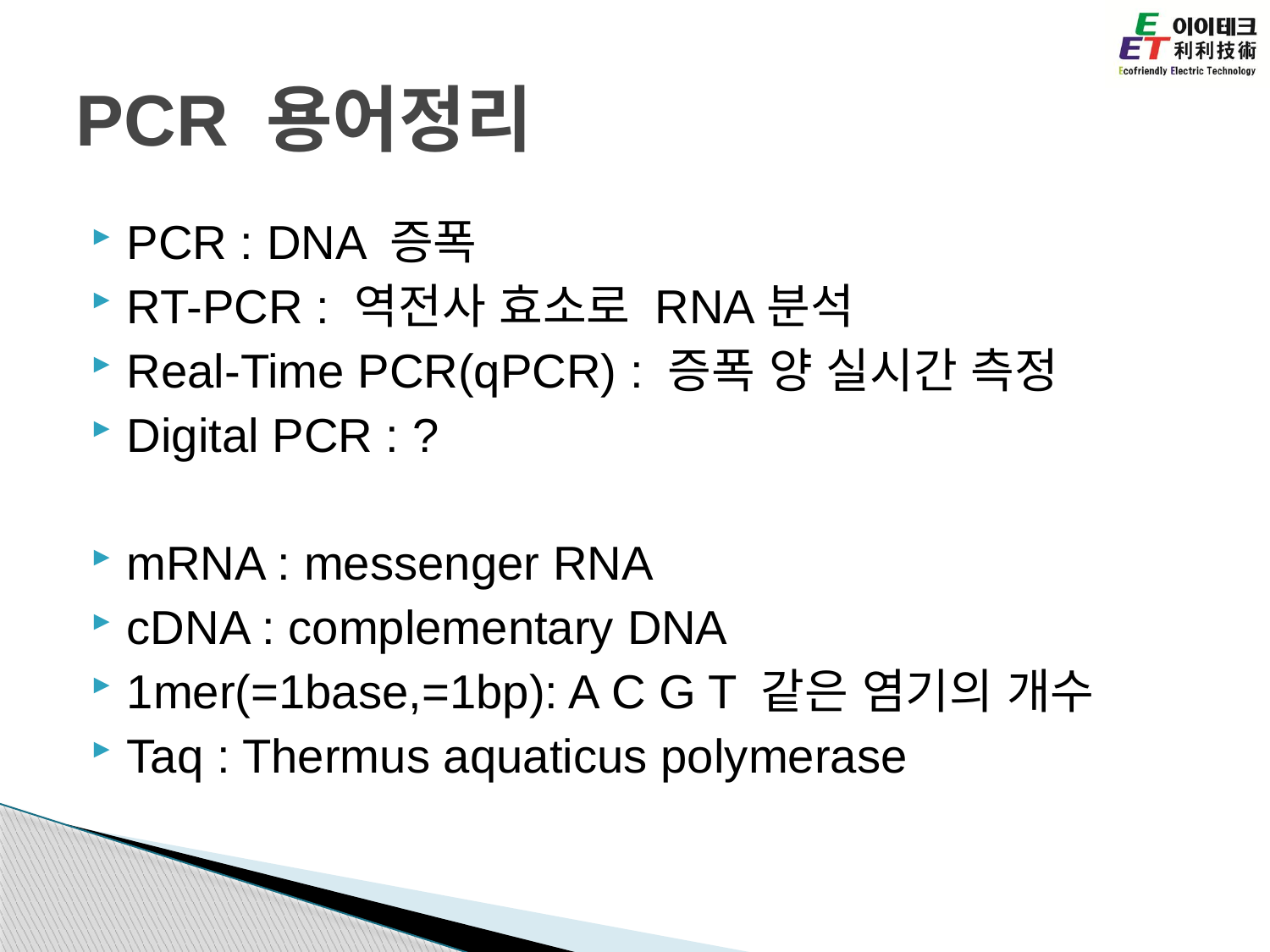

# PCR 용어정리
PCR : DNA 증폭
RT-PCR : 역전사 효소로 RNA분석
Real-Time PCR(qPCR) : 증폭 양 실시간 측정
Digital PCR : ?

mRNA : messenger RNA
cDNA : complementary DNA
1mer(=1base,=1bp): A C G T 같은 염기의 개수
Taq : Thermus aquaticus polymerase